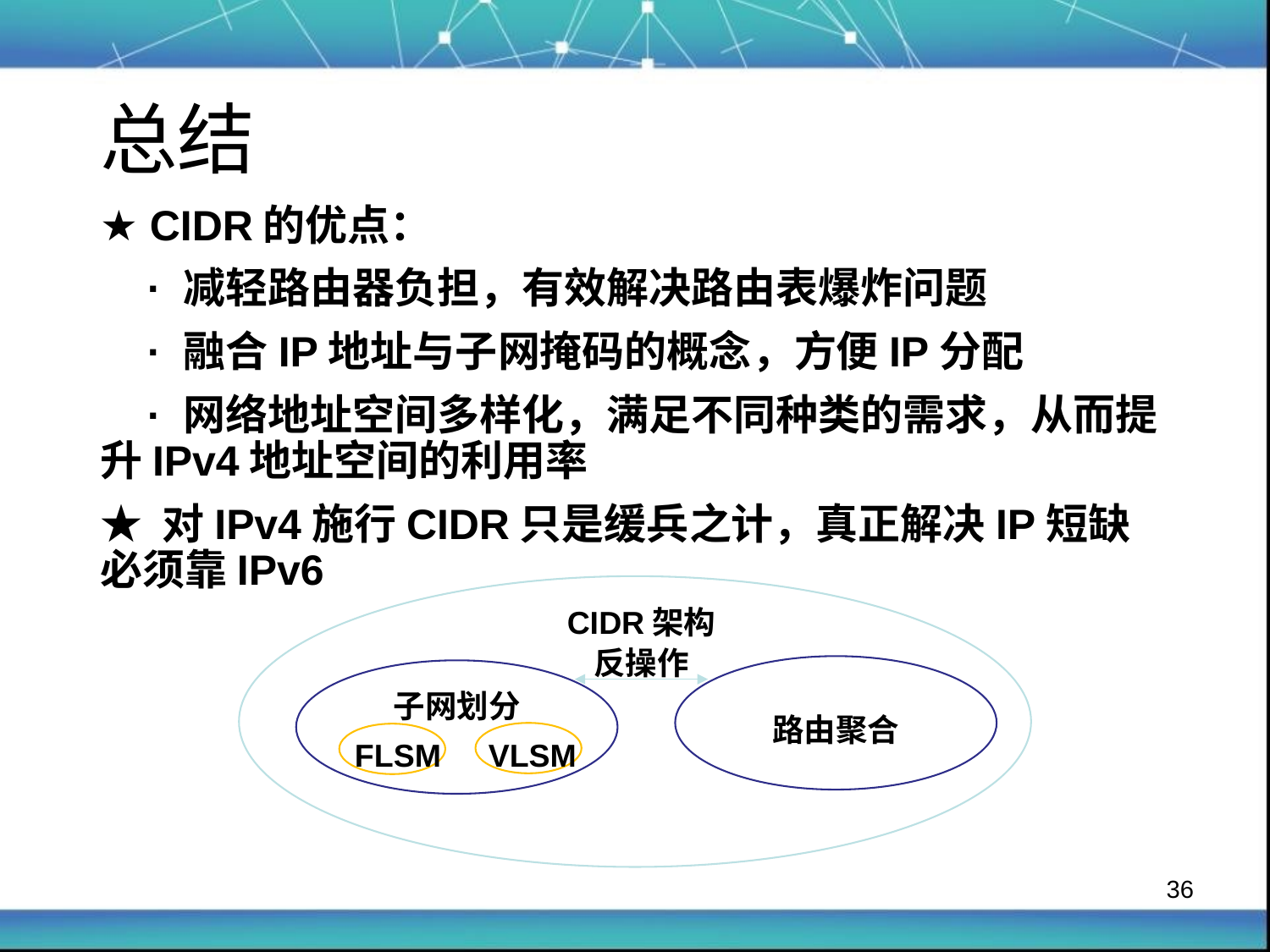

总结
★ CIDR的优点：
    · 减轻路由器负担，有效解决路由表爆炸问题
    · 融合IP地址与子网掩码的概念，方便IP分配
    · 网络地址空间多样化，满足不同种类的需求，从而提升IPv4地址空间的利用率
★ 对IPv4施行CIDR只是缓兵之计，真正解决IP短缺必须靠IPv6

CIDR架构
反操作

子网划分
路由聚合

FLSM
VLSM
36